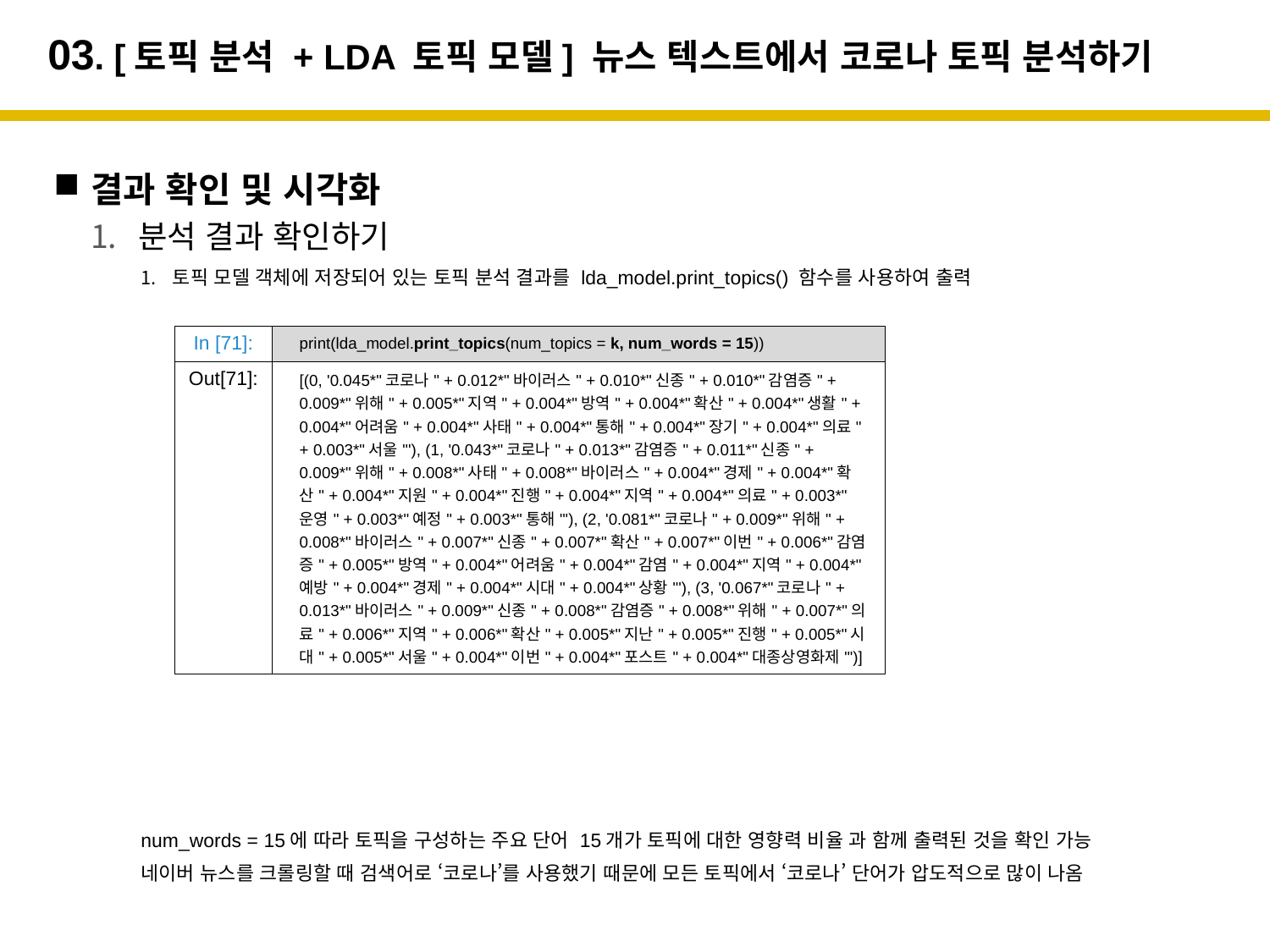

# 03. [토픽 분석 + LDA 토픽 모델] 뉴스 텍스트에서 코로나 토픽 분석하기
결과 확인 및 시각화
분석 결과 확인하기
토픽 모델 객체에 저장되어 있는 토픽 분석 결과를 lda_model.print_topics() 함수를 사용하여 출력

num_words = 15에 따라 토픽을 구성하는 주요 단어 15개가 토픽에 대한 영향력 비율 과 함께 출력된 것을 확인 가능
네이버 뉴스를 크롤링할 때 검색어로 ‘코로나’를 사용했기 때문에 모든 토픽에서 ‘코로나’ 단어가 압도적으로 많이 나옴
| In [71]: | print(lda\_model.print\_topics(num\_topics = k, num\_words = 15)) |
| --- | --- |
| Out[71]: | [(0, '0.045\*"코로나" + 0.012\*"바이러스" + 0.010\*"신종" + 0.010\*"감염증" + 0.009\*"위해" + 0.005\*"지역" + 0.004\*"방역" + 0.004\*"확산" + 0.004\*"생활" + 0.004\*"어려움" + 0.004\*"사태" + 0.004\*"통해" + 0.004\*"장기" + 0.004\*"의료" + 0.003\*"서울"'), (1, '0.043\*"코로나" + 0.013\*"감염증" + 0.011\*"신종" + 0.009\*"위해" + 0.008\*"사태" + 0.008\*"바이러스" + 0.004\*"경제" + 0.004\*"확산" + 0.004\*"지원" + 0.004\*"진행" + 0.004\*"지역" + 0.004\*"의료" + 0.003\*" 운영" + 0.003\*"예정" + 0.003\*"통해"'), (2, '0.081\*"코로나" + 0.009\*"위해" + 0.008\*"바이러스" + 0.007\*"신종" + 0.007\*"확산" + 0.007\*"이번" + 0.006\*"감염 증" + 0.005\*"방역" + 0.004\*"어려움" + 0.004\*"감염" + 0.004\*"지역" + 0.004\*" 예방" + 0.004\*"경제" + 0.004\*"시대" + 0.004\*"상황"'), (3, '0.067\*"코로나" + 0.013\*"바이러스" + 0.009\*"신종" + 0.008\*"감염증" + 0.008\*"위해" + 0.007\*"의 료" + 0.006\*"지역" + 0.006\*"확산" + 0.005\*"지난" + 0.005\*"진행" + 0.005\*"시 대" + 0.005\*"서울" + 0.004\*"이번" + 0.004\*"포스트" + 0.004\*"대종상영화제"')] |